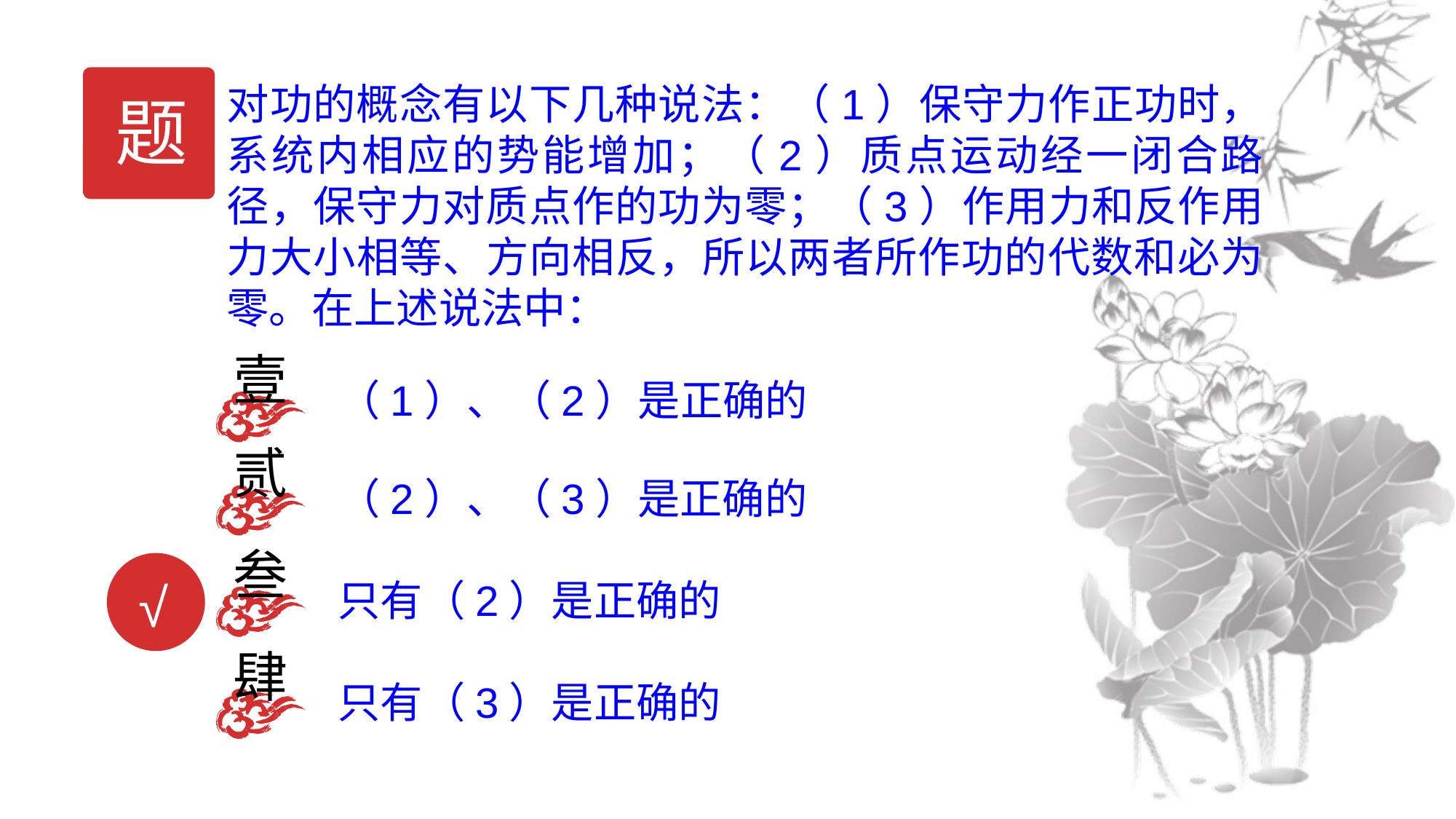

题
对功的概念有以下几种说法：（1）保守力作正功时，系统内相应的势能增加；（2）质点运动经一闭合路径，保守力对质点作的功为零；（3）作用力和反作用力大小相等、方向相反，所以两者所作功的代数和必为零。在上述说法中：
壹

（1）、（2）是正确的
贰

（2）、（3）是正确的
叁

只有（2）是正确的

√
肆

只有（3）是正确的